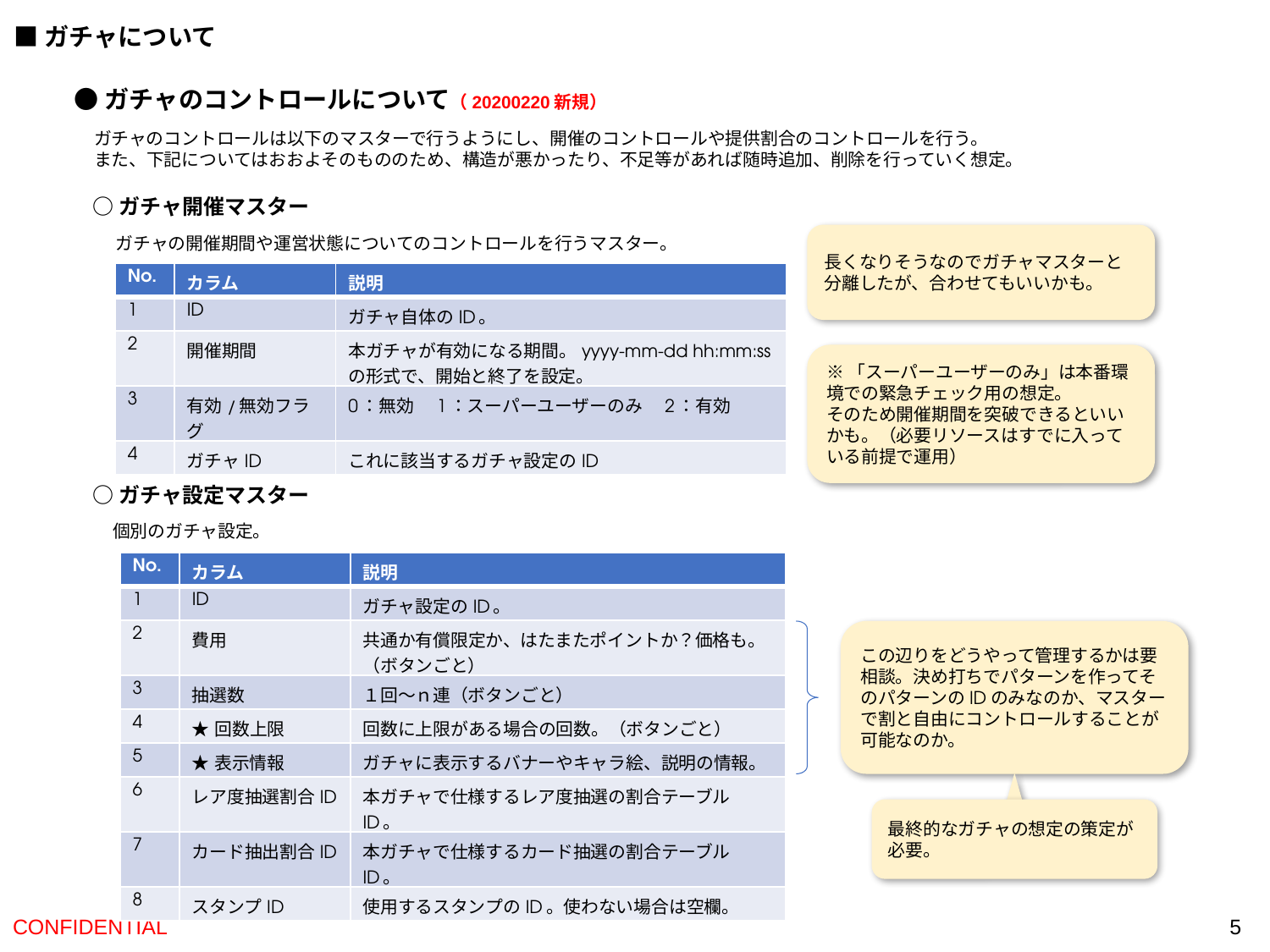

■ガチャについて
●ガチャのコントロールについて（20200220新規）
ガチャのコントロールは以下のマスターで行うようにし、開催のコントロールや提供割合のコントロールを行う。
また、下記についてはおおよそのもののため、構造が悪かったり、不足等があれば随時追加、削除を行っていく想定。
○ガチャ開催マスター
長くなりそうなのでガチャマスターと分離したが、合わせてもいいかも。
ガチャの開催期間や運営状態についてのコントロールを行うマスター。
| No. | カラム | 説明 |
| --- | --- | --- |
| 1 | ID | ガチャ自体のID。 |
| 2 | 開催期間 | 本ガチャが有効になる期間。yyyy-mm-dd hh:mm:ssの形式で、開始と終了を設定。 |
| 3 | 有効/無効フラグ | 0：無効　1：スーパーユーザーのみ　2：有効 |
| 4 | ガチャID | これに該当するガチャ設定のID |
※「スーパーユーザーのみ」は本番環境での緊急チェック用の想定。
そのため開催期間を突破できるといいかも。（必要リソースはすでに入っている前提で運用）
○ガチャ設定マスター
個別のガチャ設定。
| No. | カラム | 説明 |
| --- | --- | --- |
| 1 | ID | ガチャ設定のID。 |
| 2 | 費用 | 共通か有償限定か、はたまたポイントか？価格も。 （ボタンごと） |
| 3 | 抽選数 | １回～ｎ連（ボタンごと） |
| 4 | ★回数上限 | 回数に上限がある場合の回数。（ボタンごと） |
| 5 | ★表示情報 | ガチャに表示するバナーやキャラ絵、説明の情報。 |
| 6 | レア度抽選割合ID | 本ガチャで仕様するレア度抽選の割合テーブルID。 |
| 7 | カード抽出割合ID | 本ガチャで仕様するカード抽選の割合テーブルID。 |
| 8 | スタンプID | 使用するスタンプのID。使わない場合は空欄。 |

この辺りをどうやって管理するかは要相談。決め打ちでパターンを作ってそのパターンのIDのみなのか、マスターで割と自由にコントロールすることが可能なのか。

最終的なガチャの想定の策定が
必要。
5
CONFIDENTIAL